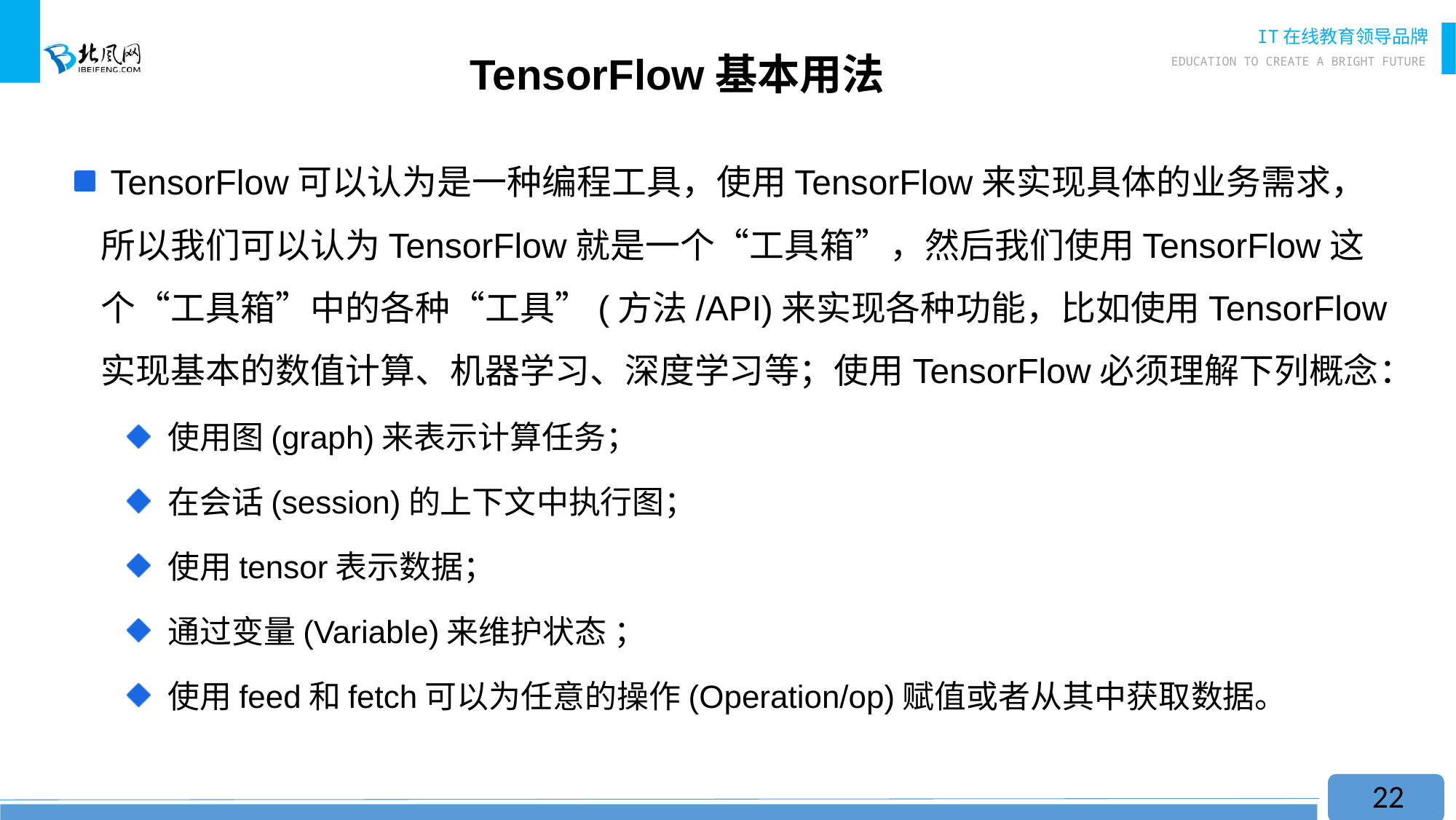

# TensorFlow基本用法
 TensorFlow可以认为是一种编程工具，使用TensorFlow来实现具体的业务需求，所以我们可以认为TensorFlow就是一个“工具箱”，然后我们使用TensorFlow这个“工具箱”中的各种“工具”(方法/API)来实现各种功能，比如使用TensorFlow实现基本的数值计算、机器学习、深度学习等；使用TensorFlow必须理解下列概念：
 使用图(graph)来表示计算任务；
 在会话(session)的上下文中执行图；
 使用tensor表示数据；
 通过变量(Variable)来维护状态 ；
 使用feed和fetch可以为任意的操作(Operation/op)赋值或者从其中获取数据。